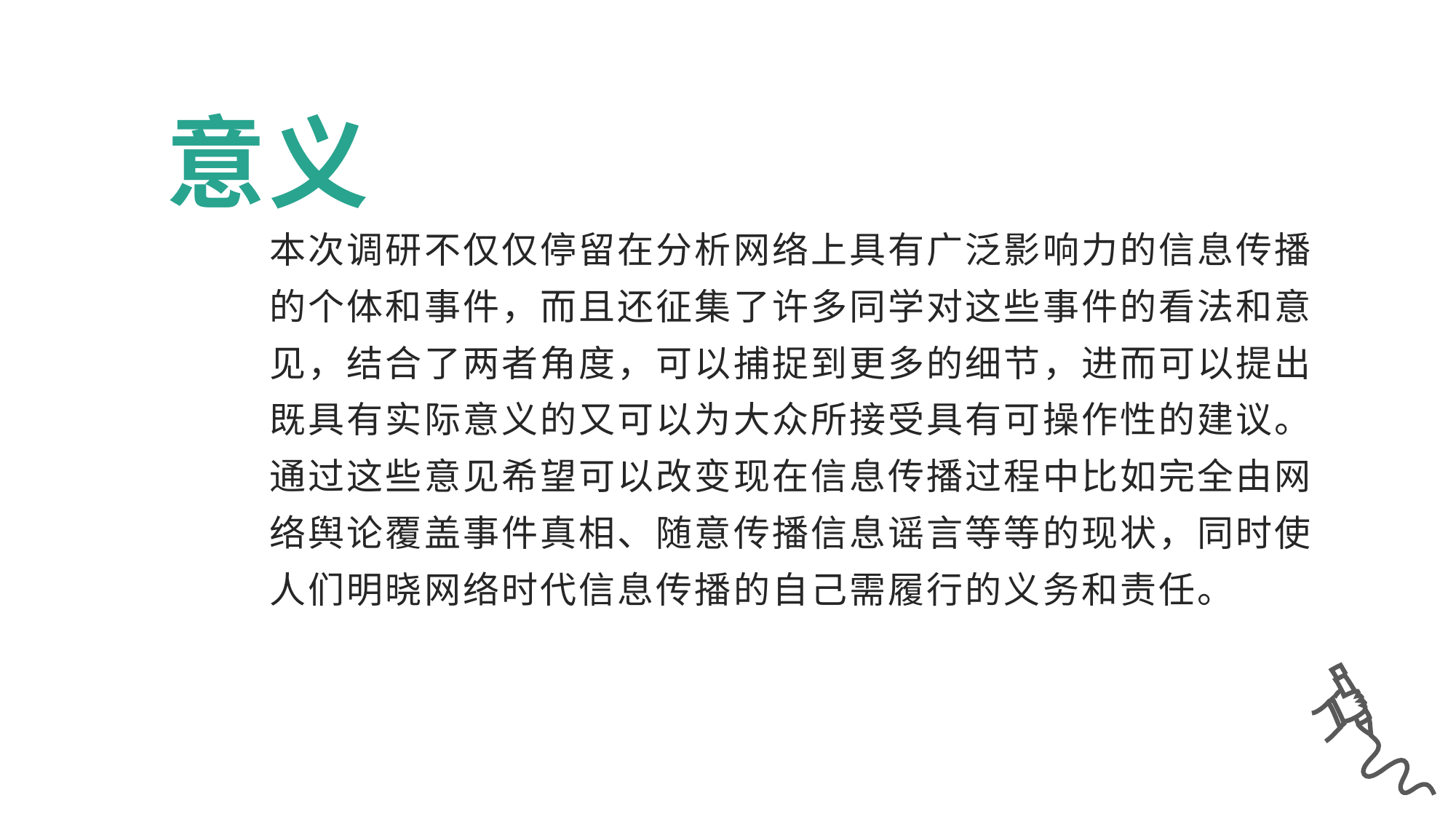

意义
本次调研不仅仅停留在分析网络上具有广泛影响力的信息传播的个体和事件，而且还征集了许多同学对这些事件的看法和意见，结合了两者角度，可以捕捉到更多的细节，进而可以提出既具有实际意义的又可以为大众所接受具有可操作性的建议。通过这些意见希望可以改变现在信息传播过程中比如完全由网络舆论覆盖事件真相、随意传播信息谣言等等的现状，同时使人们明晓网络时代信息传播的自己需履行的义务和责任。